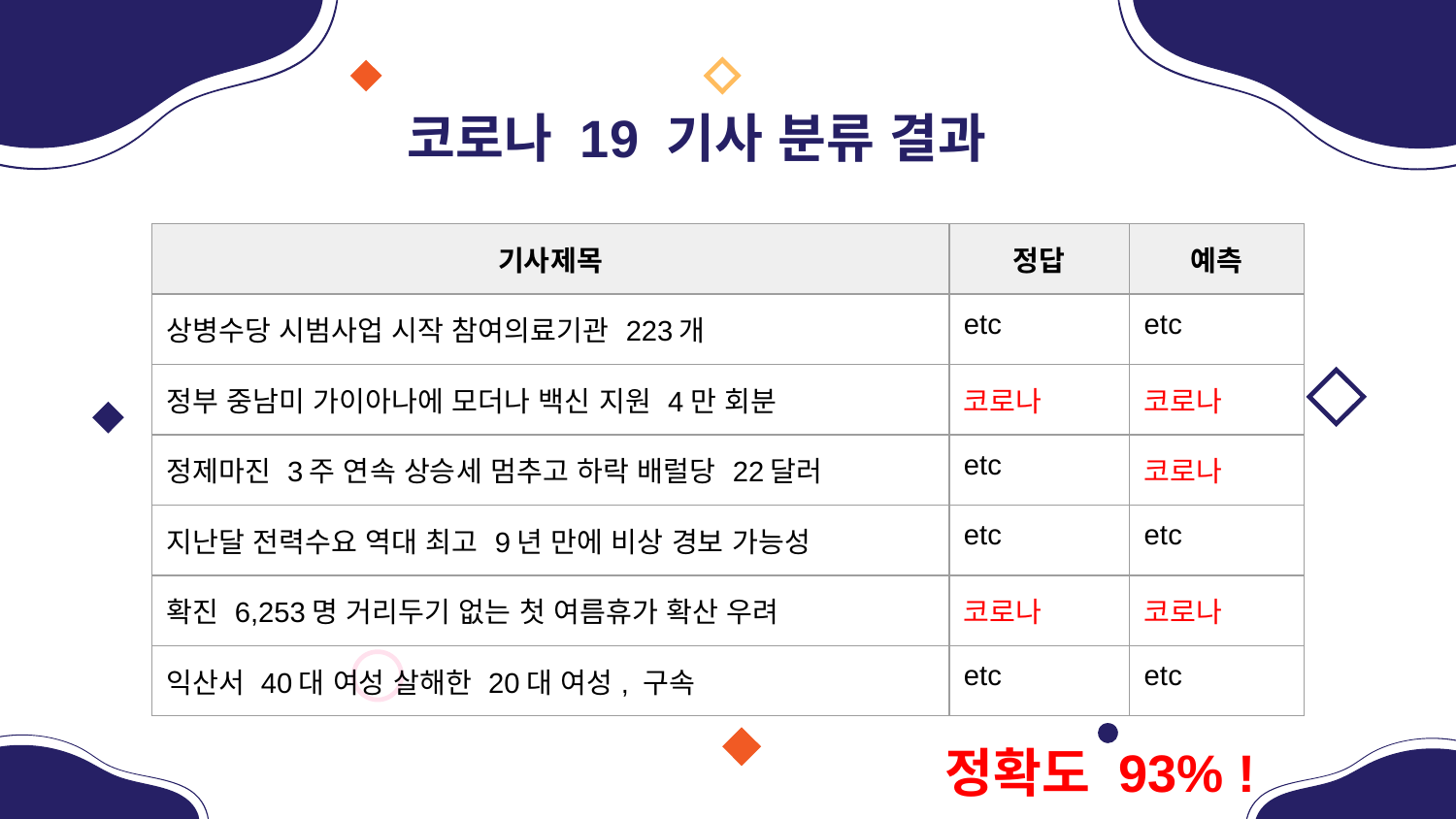

코로나 19 기사 분류 결과
| 기사제목 | 정답 | 예측 |
| --- | --- | --- |
| 상병수당 시범사업 시작 참여의료기관 223개 | etc | etc |
| 정부 중남미 가이아나에 모더나 백신 지원 4만 회분 | 코로나 | 코로나 |
| 정제마진 3주 연속 상승세 멈추고 하락 배럴당 22달러 | etc | 코로나 |
| 지난달 전력수요 역대 최고 9년 만에 비상 경보 가능성 | etc | etc |
| 확진 6,253명 거리두기 없는 첫 여름휴가 확산 우려 | 코로나 | 코로나 |
| 익산서 40대 여성 살해한 20대 여성, 구속 | etc | etc |
정확도 93% !